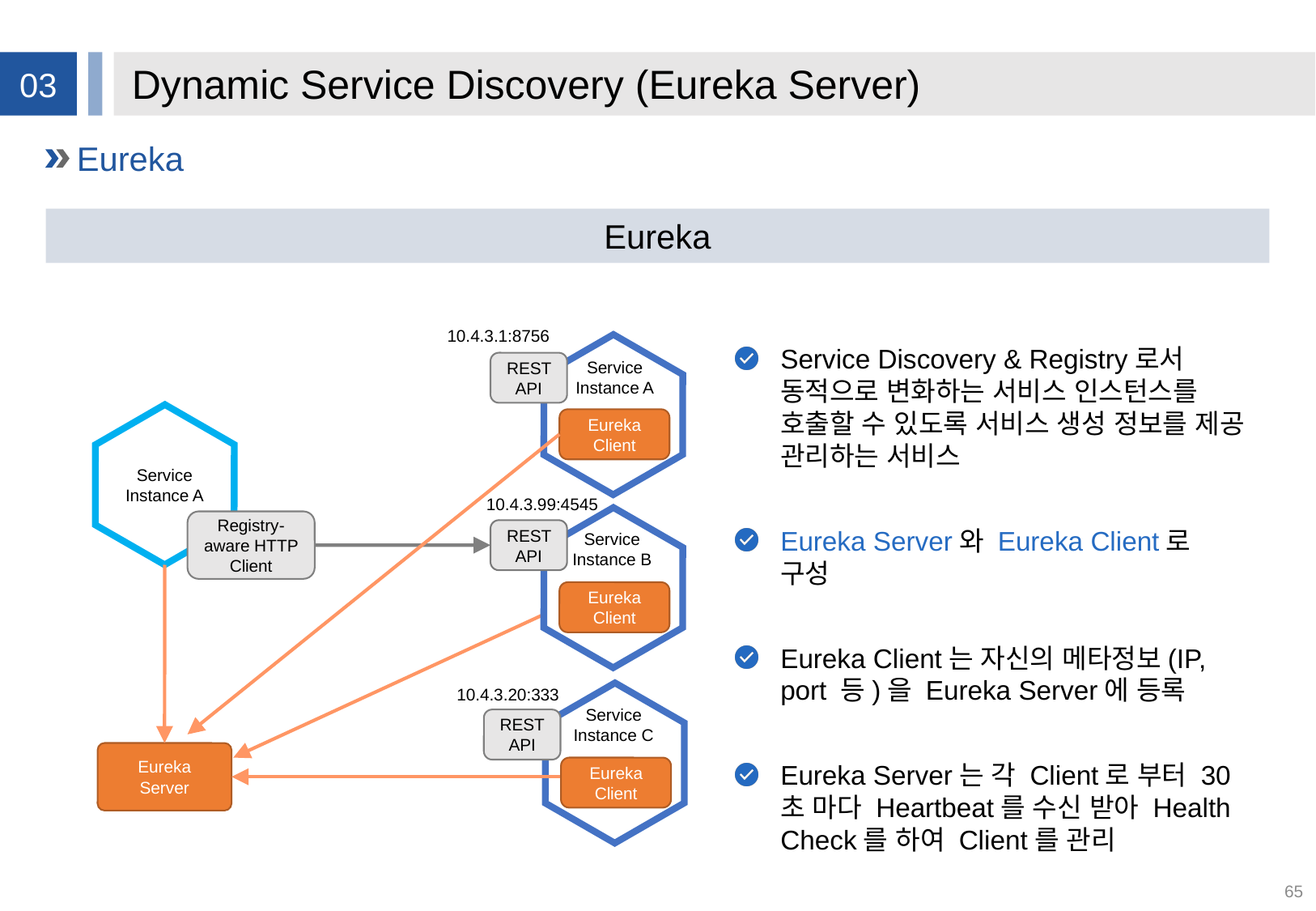

# Dynamic Service Discovery (Eureka Server)
03
Eureka
Eureka
10.4.3.1:8756
Service Discovery & Registry로서 동적으로 변화하는 서비스 인스턴스를 호출할 수 있도록 서비스 생성 정보를 제공 관리하는 서비스

Eureka Server와 Eureka Client로 구성

Eureka Client는 자신의 메타정보(IP, port 등)을 Eureka Server에 등록

Eureka Server는 각 Client로 부터 30초 마다 Heartbeat를 수신 받아 Health Check를 하여 Client를 관리

Service Instance A
REST API
Eureka Client

Service Instance A
10.4.3.99:4545
Registry-aware HTTP Client

REST API
Service Instance B
Eureka Client
10.4.3.20:333

Service Instance C
REST API
Eureka Server
Eureka Client
65